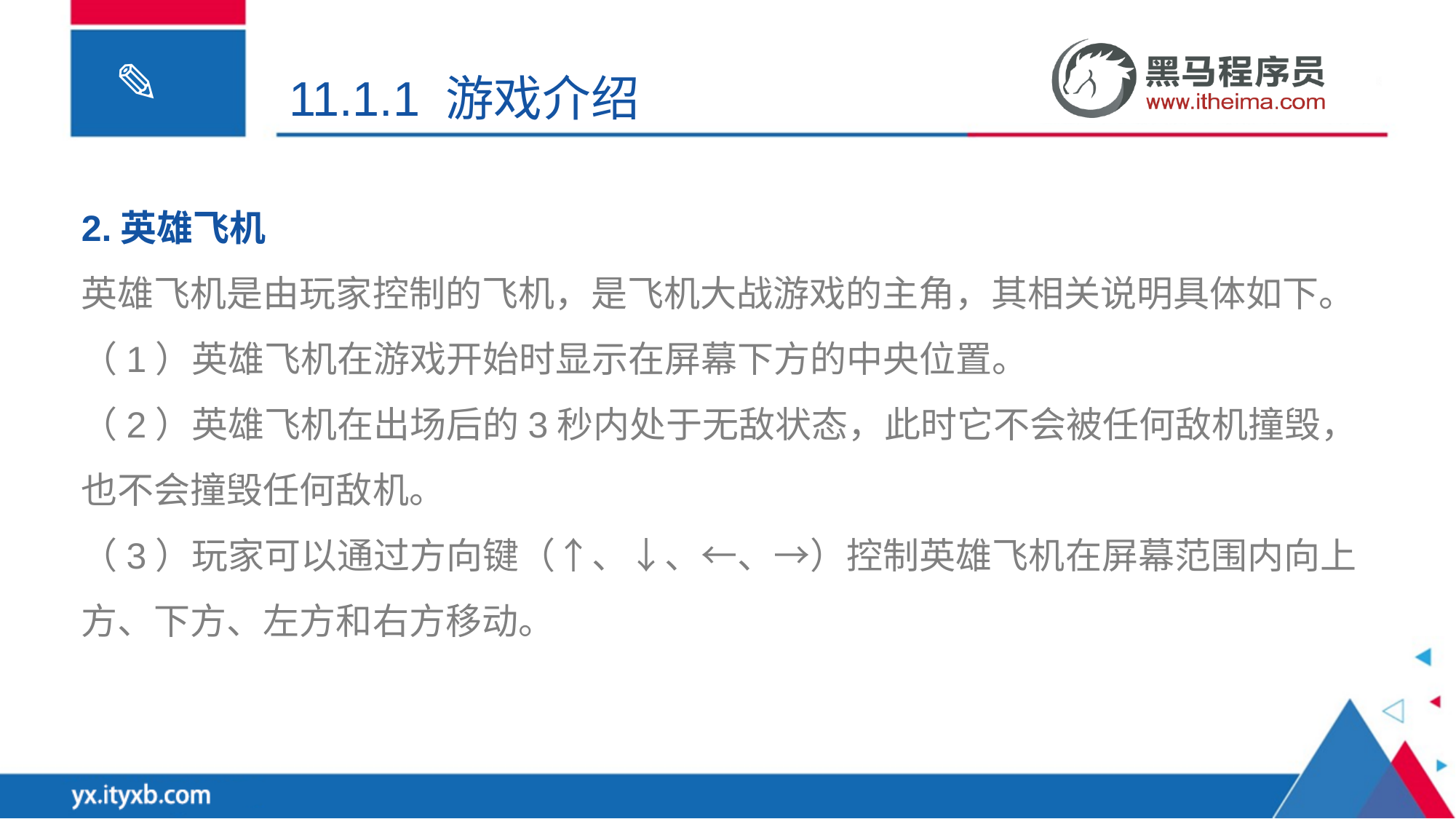

11.1.1 游戏介绍
2.英雄飞机
英雄飞机是由玩家控制的飞机，是飞机大战游戏的主角，其相关说明具体如下。
（1）英雄飞机在游戏开始时显示在屏幕下方的中央位置。
（2）英雄飞机在出场后的3秒内处于无敌状态，此时它不会被任何敌机撞毁，也不会撞毁任何敌机。
（3）玩家可以通过方向键（↑、↓、←、→）控制英雄飞机在屏幕范围内向上方、下方、左方和右方移动。